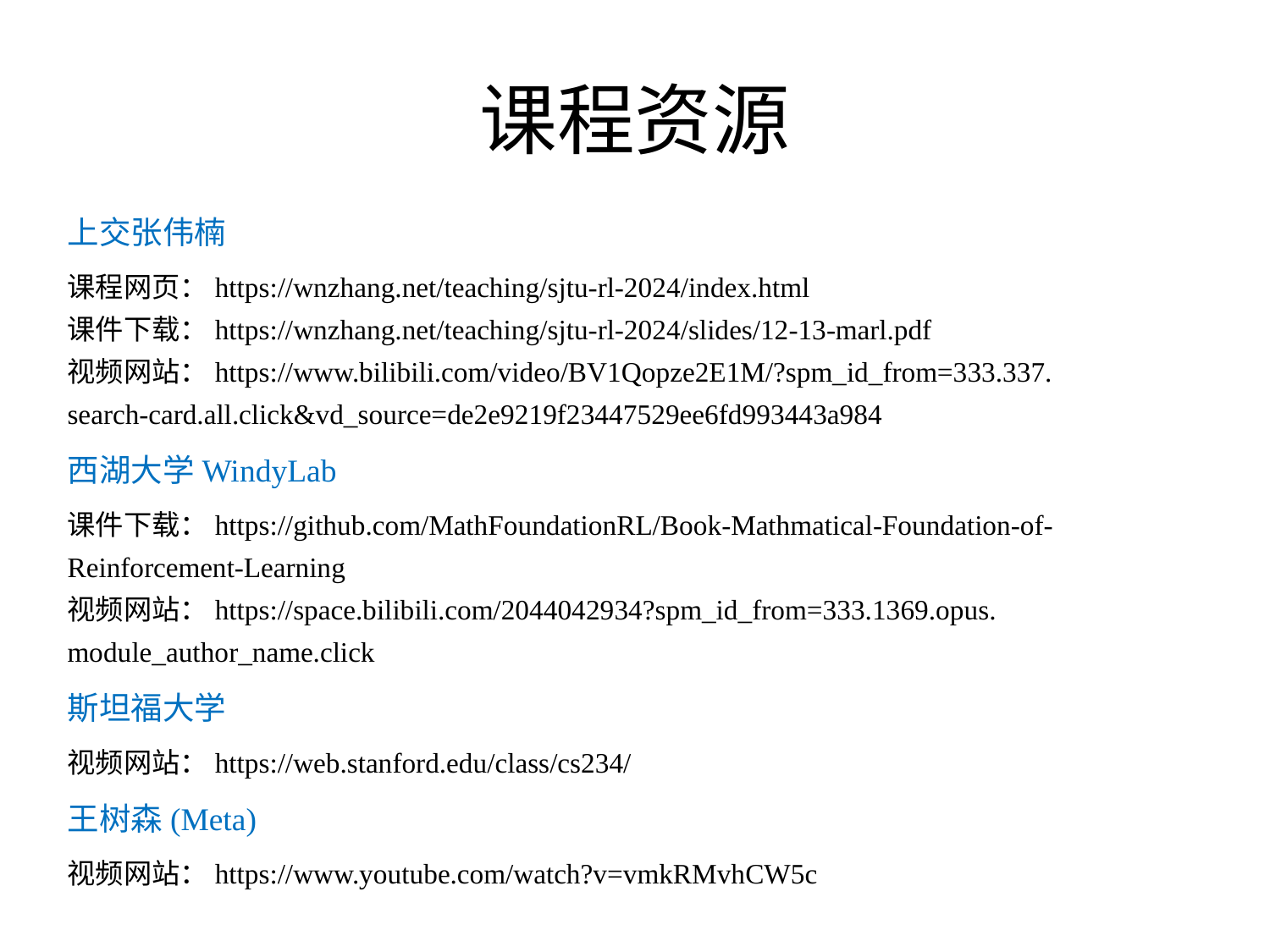

# 课程资源
上交张伟楠
课程网页：https://wnzhang.net/teaching/sjtu-rl-2024/index.html
课件下载：https://wnzhang.net/teaching/sjtu-rl-2024/slides/12-13-marl.pdf
视频网站：https://www.bilibili.com/video/BV1Qopze2E1M/?spm_id_from=333.337.
search-card.all.click&vd_source=de2e9219f23447529ee6fd993443a984
西湖大学WindyLab
课件下载：https://github.com/MathFoundationRL/Book-Mathmatical-Foundation-of-Reinforcement-Learning
视频网站：https://space.bilibili.com/2044042934?spm_id_from=333.1369.opus.
module_author_name.click
斯坦福大学
视频网站：https://web.stanford.edu/class/cs234/
王树森(Meta)
视频网站：https://www.youtube.com/watch?v=vmkRMvhCW5c